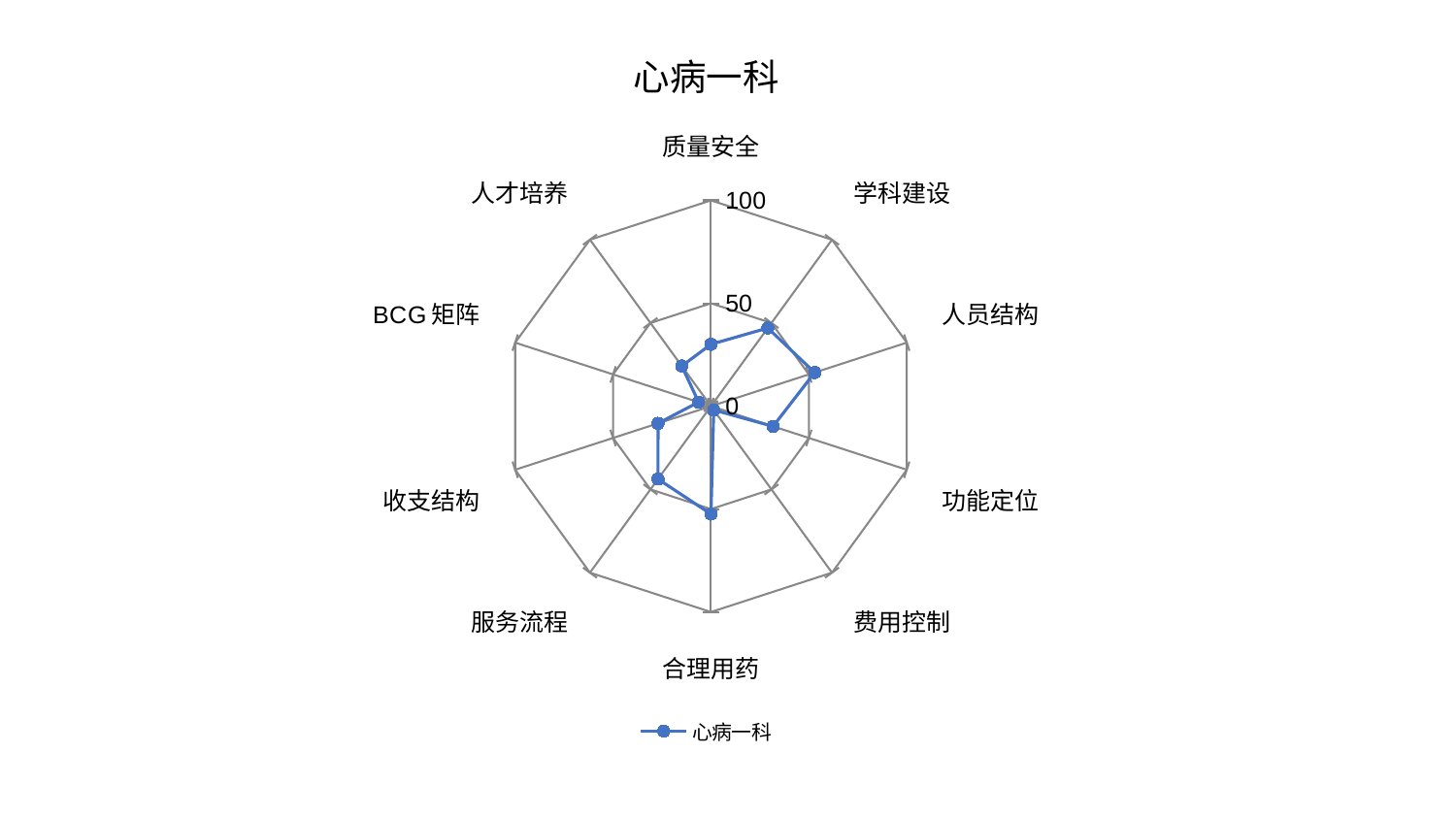

### Chart: 心病一科

| Category | 心病一科 |
|---|---|
| 质量安全 | 30.08519148227399 |
| 学科建设 | 46.966003482482755 |
| 人员结构 | 52.96158474078732 |
| 功能定位 | 31.727156106598184 |
| 费用控制 | 2.3133386490346277 |
| 合理用药 | 52.43030791925289 |
| 服务流程 | 43.78566306972093 |
| 收支结构 | 27.026262740463064 |
| BCG矩阵 | 6.3476971294420395 |
| 人才培养 | 24.154468263094063 |
146